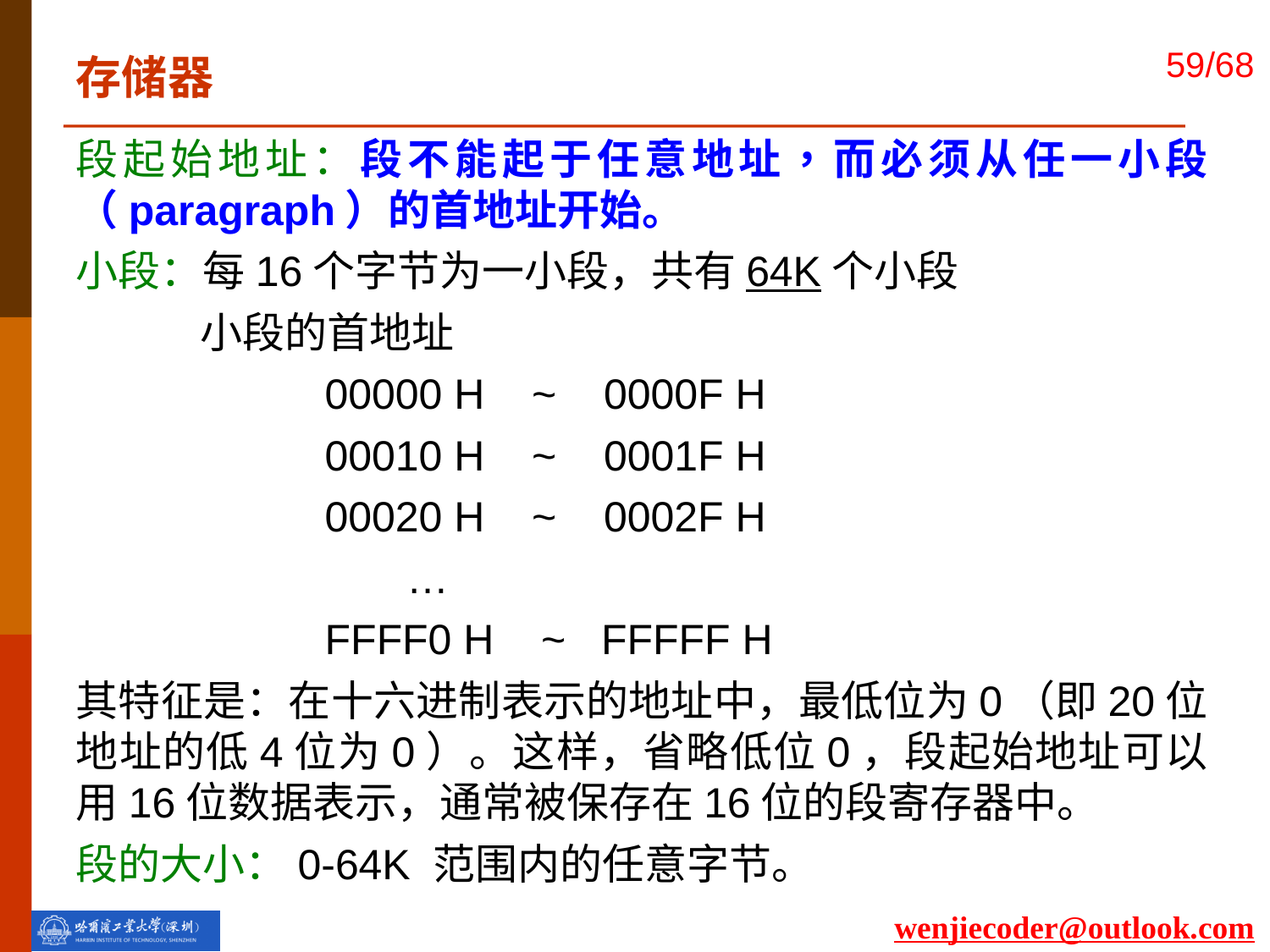

存储器
段起始地址：段不能起于任意地址，而必须从任一小段（paragraph）的首地址开始。
小段：每16个字节为一小段，共有64K个小段
            小段的首地址
                     00000 H    ~    0000F H
                     00010 H    ~    0001F H
                     00020 H    ~    0002F H
                            …
                     FFFF0 H    ~   FFFFF H
其特征是：在十六进制表示的地址中，最低位为0（即20位地址的低4位为0）。这样，省略低位0，段起始地址可以用16位数据表示，通常被保存在16位的段寄存器中。
段的大小：0-64K 范围内的任意字节。